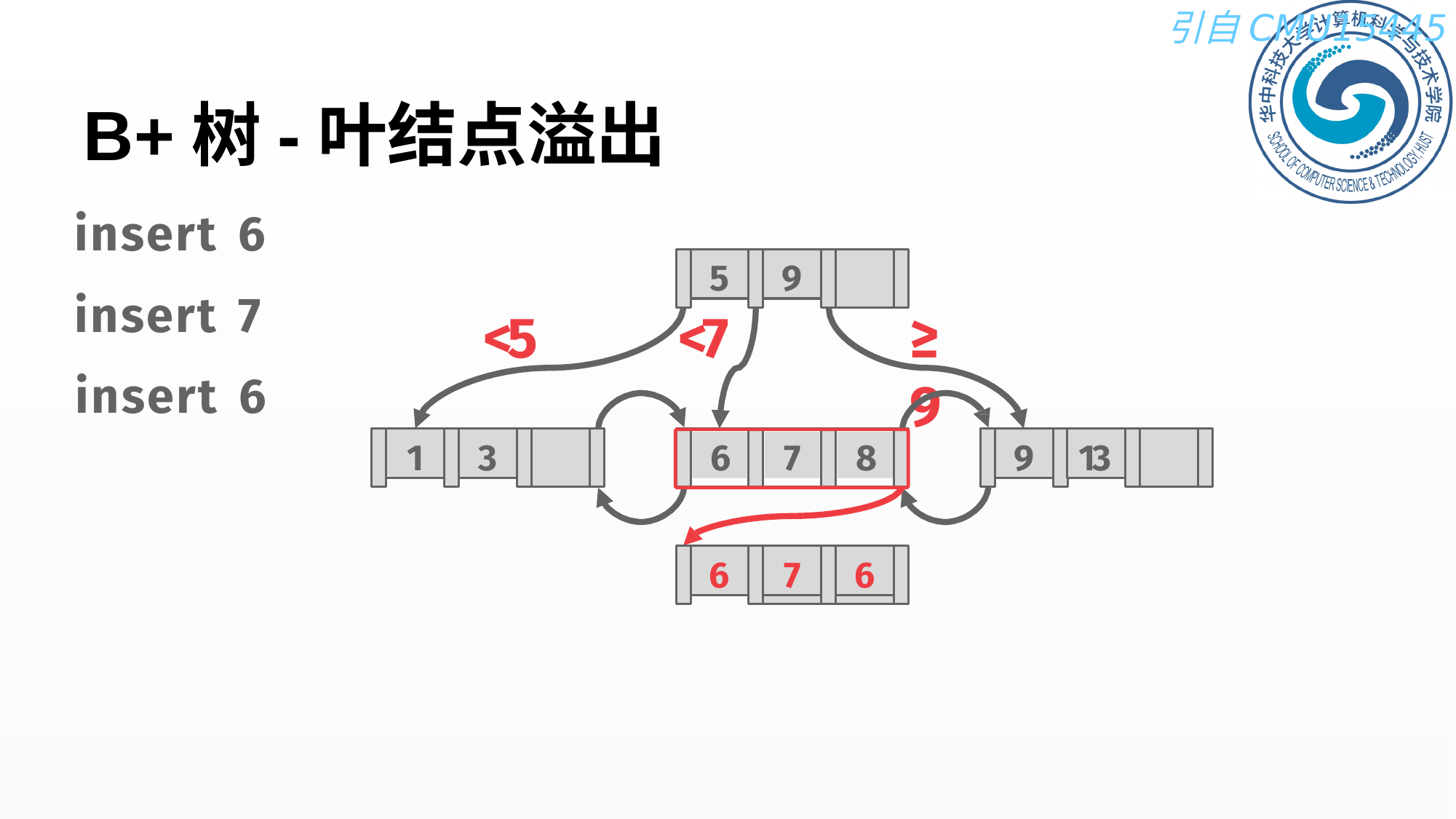

# B+树-叶结点溢出
insert 6

5
9
<5
<7
≥9

1
3
9
13
6
7
8
6
insert 7
insert 6
7
6
75